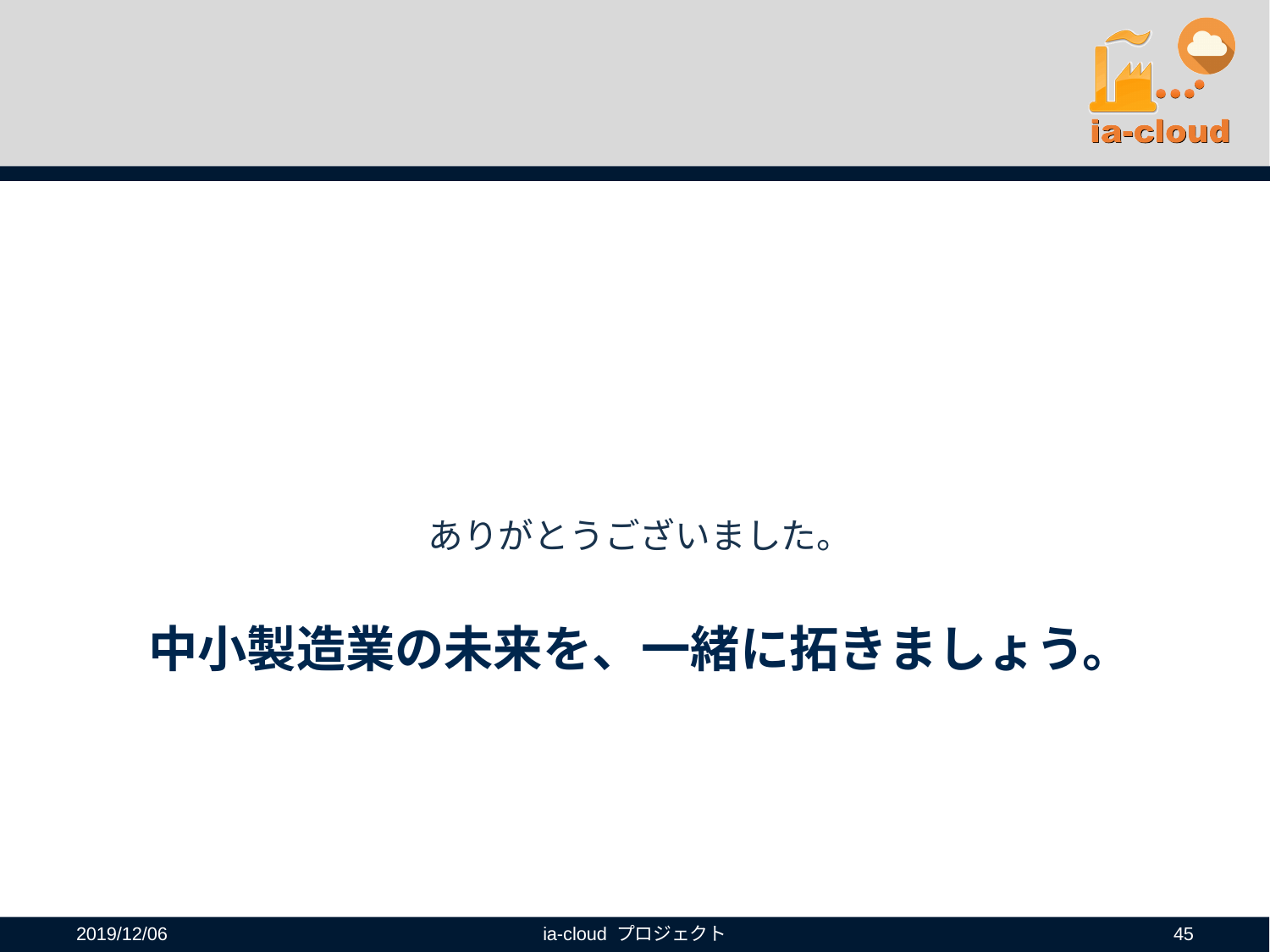

ありがとうございました。

# 中小製造業の未来を、一緒に拓きましょう。
2019/12/06
ia-cloud プロジェクト
45